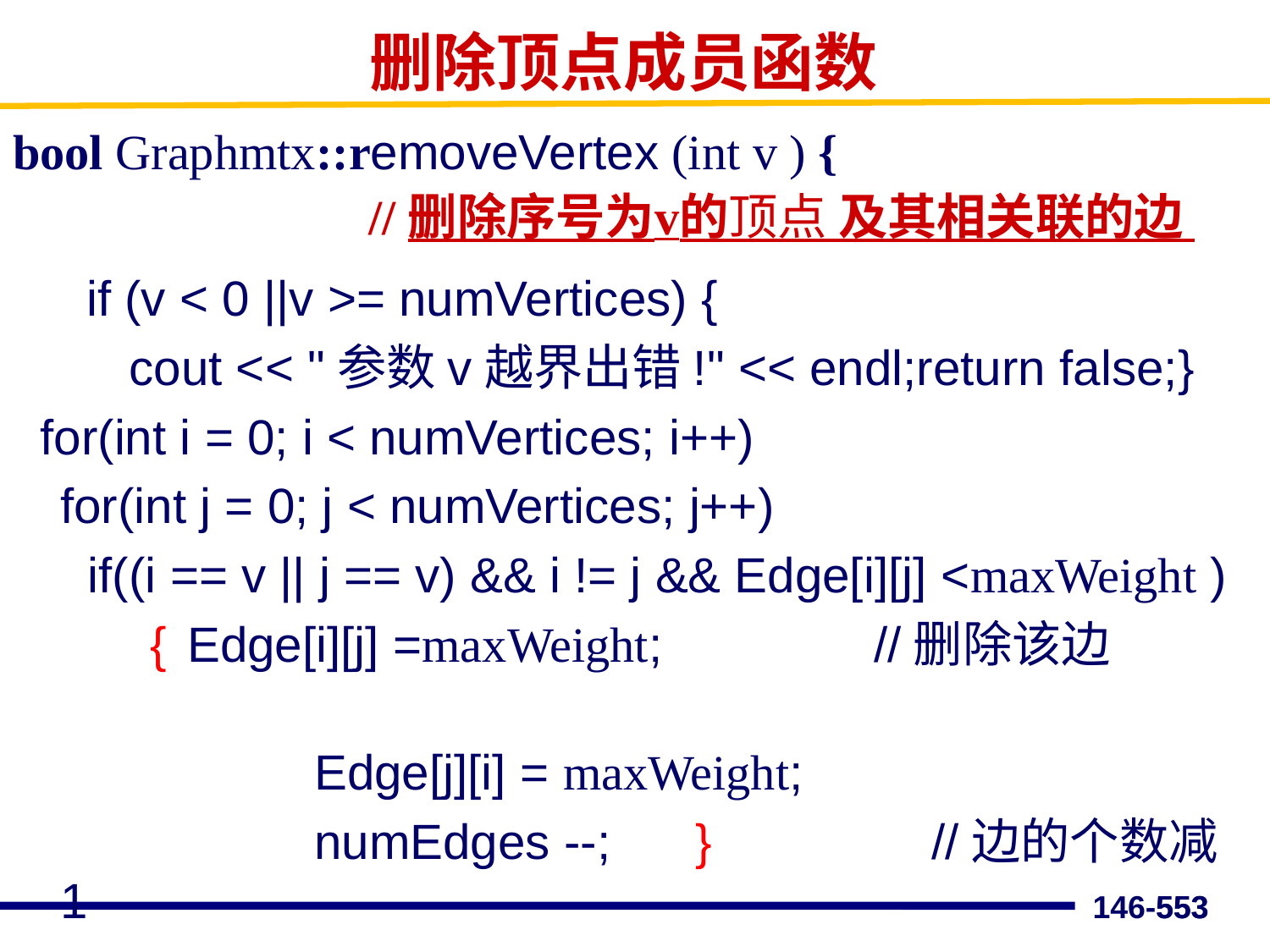

# 删除顶点成员函数
bool Graphmtx::removeVertex (int v ) {
                             //删除序号为v的顶点 及其相关联的边
      if (v < 0 ||v >= numVertices) {
	     cout << "参数v越界出错!" << endl;return false;}
  for(int i = 0; i < numVertices; i++)
	for(int j = 0; j < numVertices; j++)
	  if((i == v || j == v) && i != j && Edge[i][j] <maxWeight )
          {	Edge[i][j] =maxWeight;	             //删除该边
			Edge[j][i] = maxWeight;
			numEdges --;	}                //边的个数减1
553
146-553